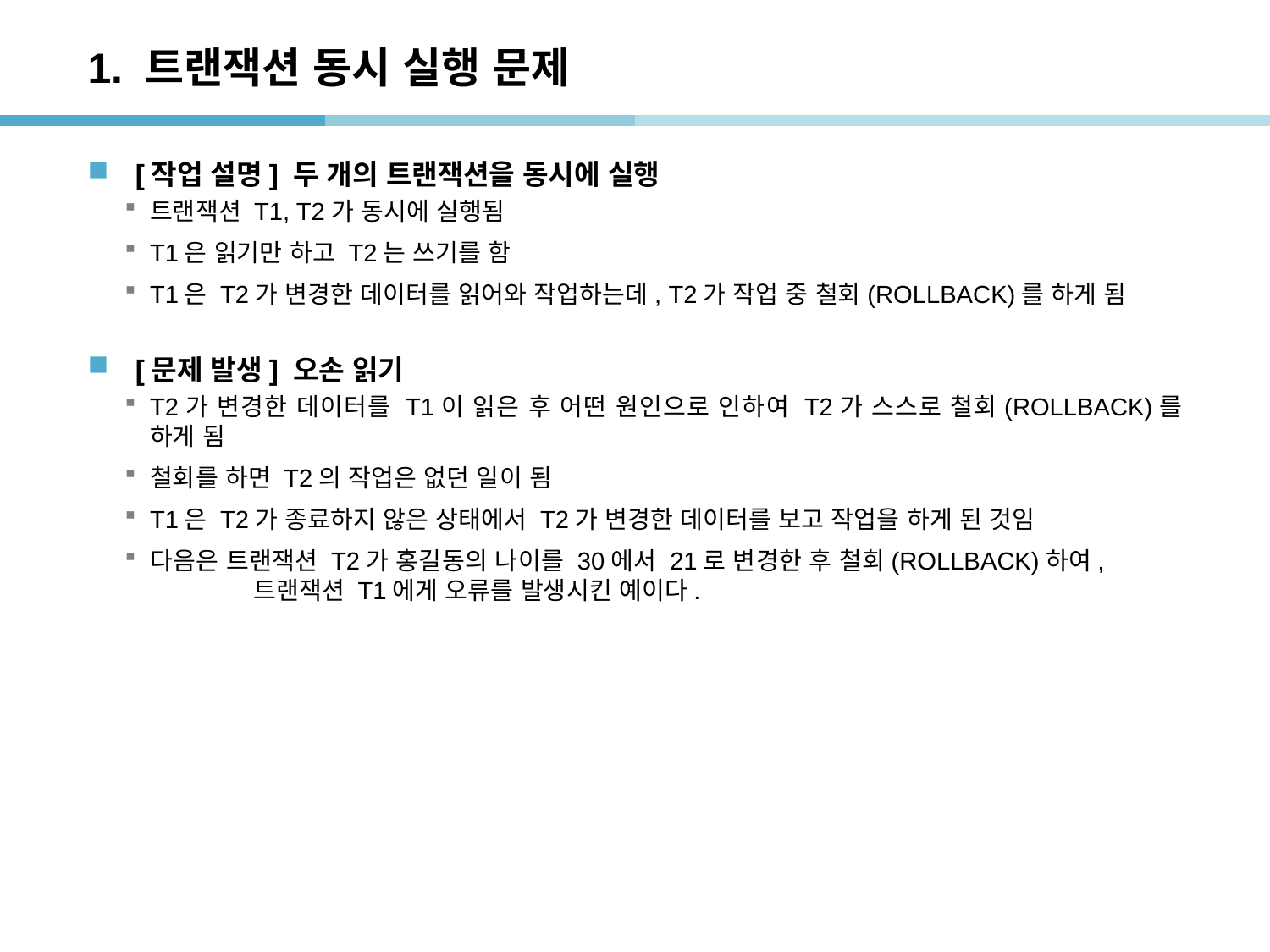

# 1. 트랜잭션 동시 실행 문제
[작업 설명] 두 개의 트랜잭션을 동시에 실행
트랜잭션 T1, T2가 동시에 실행됨
T1은 읽기만 하고 T2는 쓰기를 함
T1은 T2가 변경한 데이터를 읽어와 작업하는데, T2가 작업 중 철회(ROLLBACK)를 하게 됨

[문제 발생] 오손 읽기
T2가 변경한 데이터를 T1이 읽은 후 어떤 원인으로 인하여 T2가 스스로 철회(ROLLBACK)를 하게 됨
철회를 하면 T2의 작업은 없던 일이 됨
T1은 T2가 종료하지 않은 상태에서 T2가 변경한 데이터를 보고 작업을 하게 된 것임
다음은 트랜잭션 T2가 홍길동의 나이를 30에서 21로 변경한 후 철회(ROLLBACK)하여,                          트랜잭션 T1에게 오류를 발생시킨 예이다.